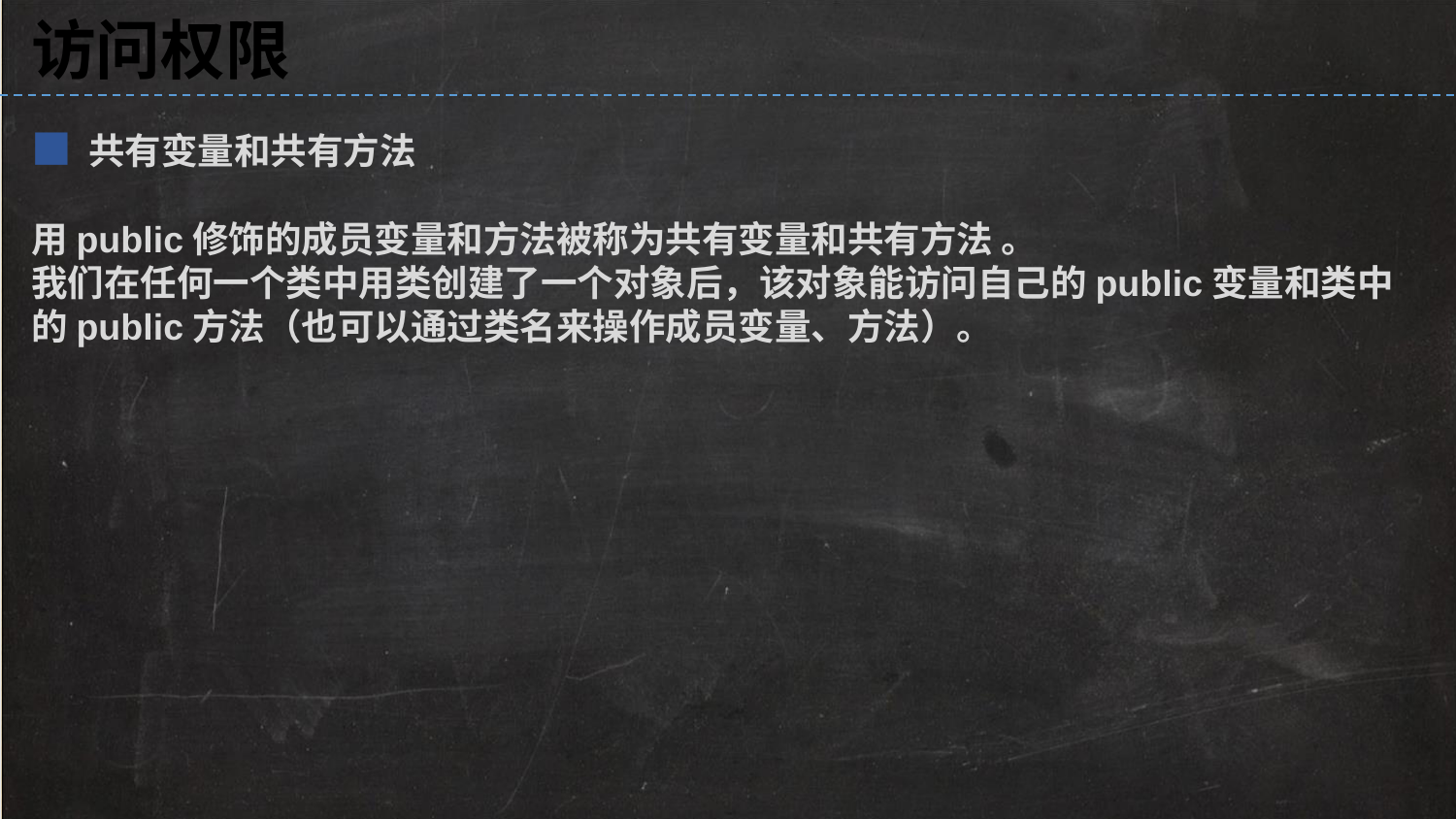

访问权限
■ 共有变量和共有方法

用public修饰的成员变量和方法被称为共有变量和共有方法 。
我们在任何一个类中用类创建了一个对象后，该对象能访问自己的public变量和类中的public方法（也可以通过类名来操作成员变量、方法）。